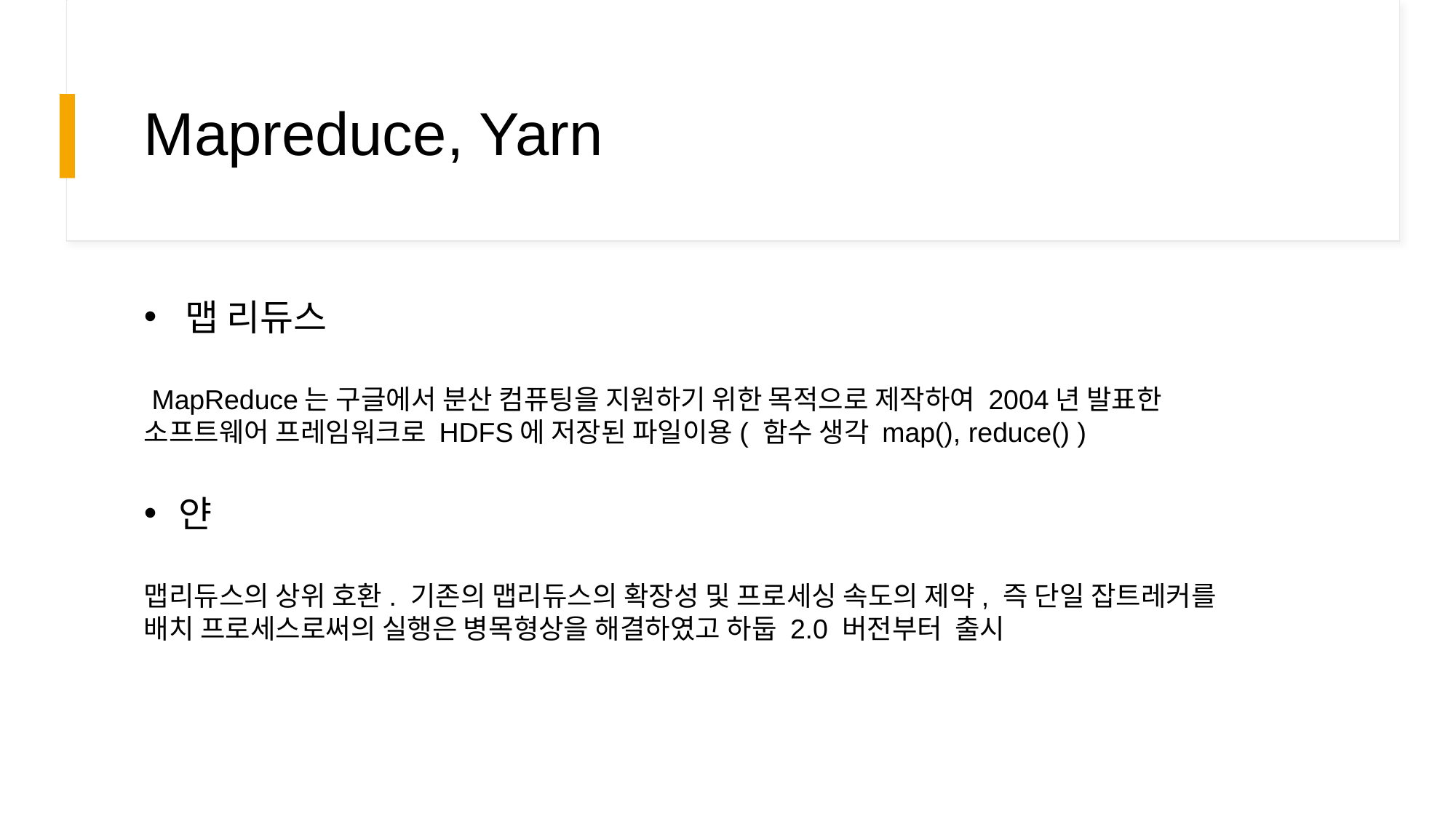

# Mapreduce, Yarn
맵 리듀스

 MapReduce는 구글에서 분산 컴퓨팅을 지원하기 위한 목적으로 제작하여 2004년 발표한 소프트웨어 프레임워크로 HDFS에 저장된 파일이용( 함수 생각 map(), reduce() )

얀

맵리듀스의 상위 호환. 기존의 맵리듀스의 확장성 및 프로세싱 속도의 제약, 즉 단일 잡트레커를 배치 프로세스로써의 실행은 병목형상을 해결하였고 하둡 2.0 버전부터  출시